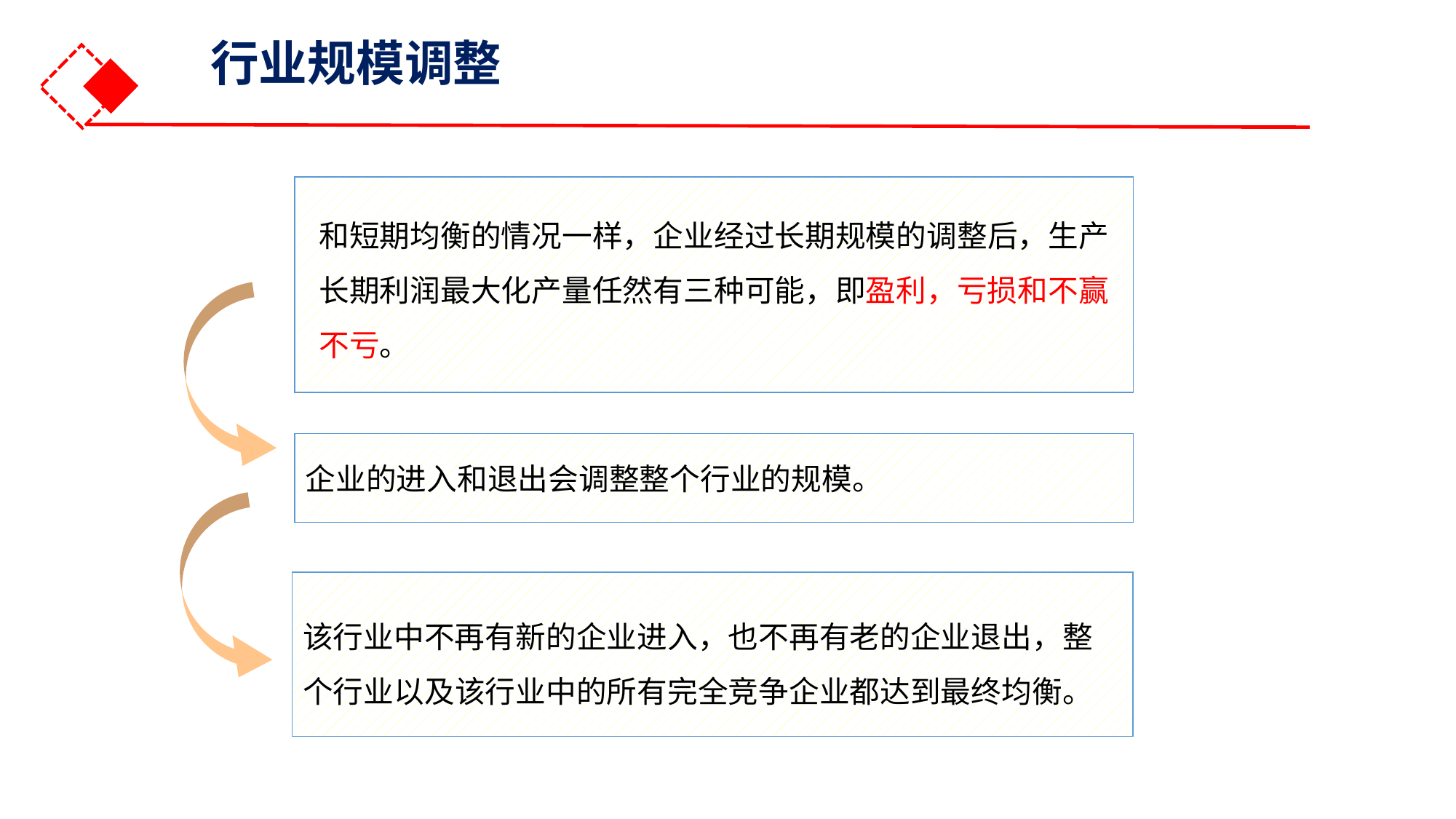

行业规模调整

和短期均衡的情况一样，企业经过长期规模的调整后，生产长期利润最大化产量任然有三种可能，即盈利，亏损和不赢不亏。

企业的进入和退出会调整整个行业的规模。

该行业中不再有新的企业进入，也不再有老的企业退出，整个行业以及该行业中的所有完全竞争企业都达到最终均衡。